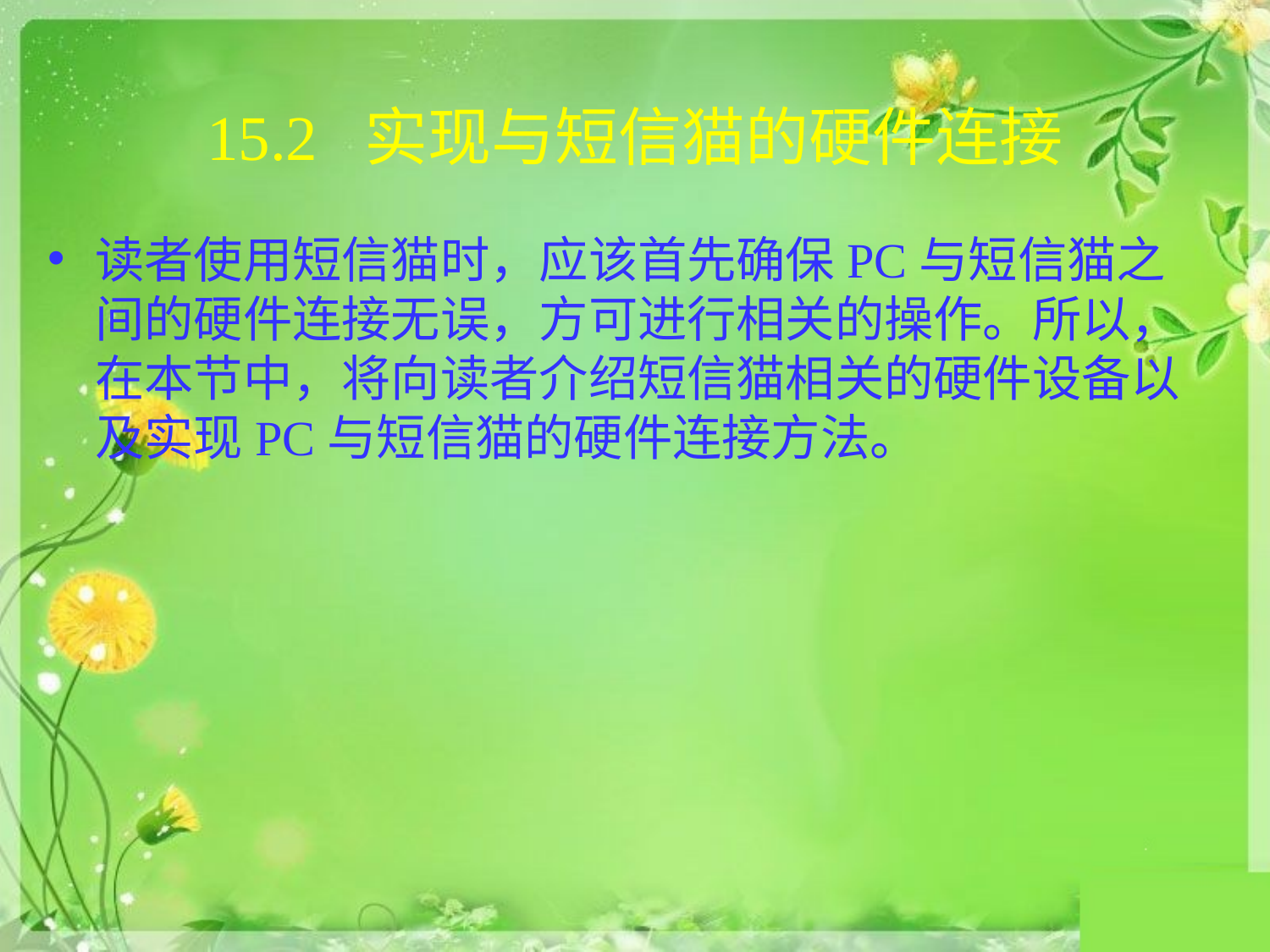

# 15.2  实现与短信猫的硬件连接
读者使用短信猫时，应该首先确保PC与短信猫之间的硬件连接无误，方可进行相关的操作。所以，在本节中，将向读者介绍短信猫相关的硬件设备以及实现PC与短信猫的硬件连接方法。